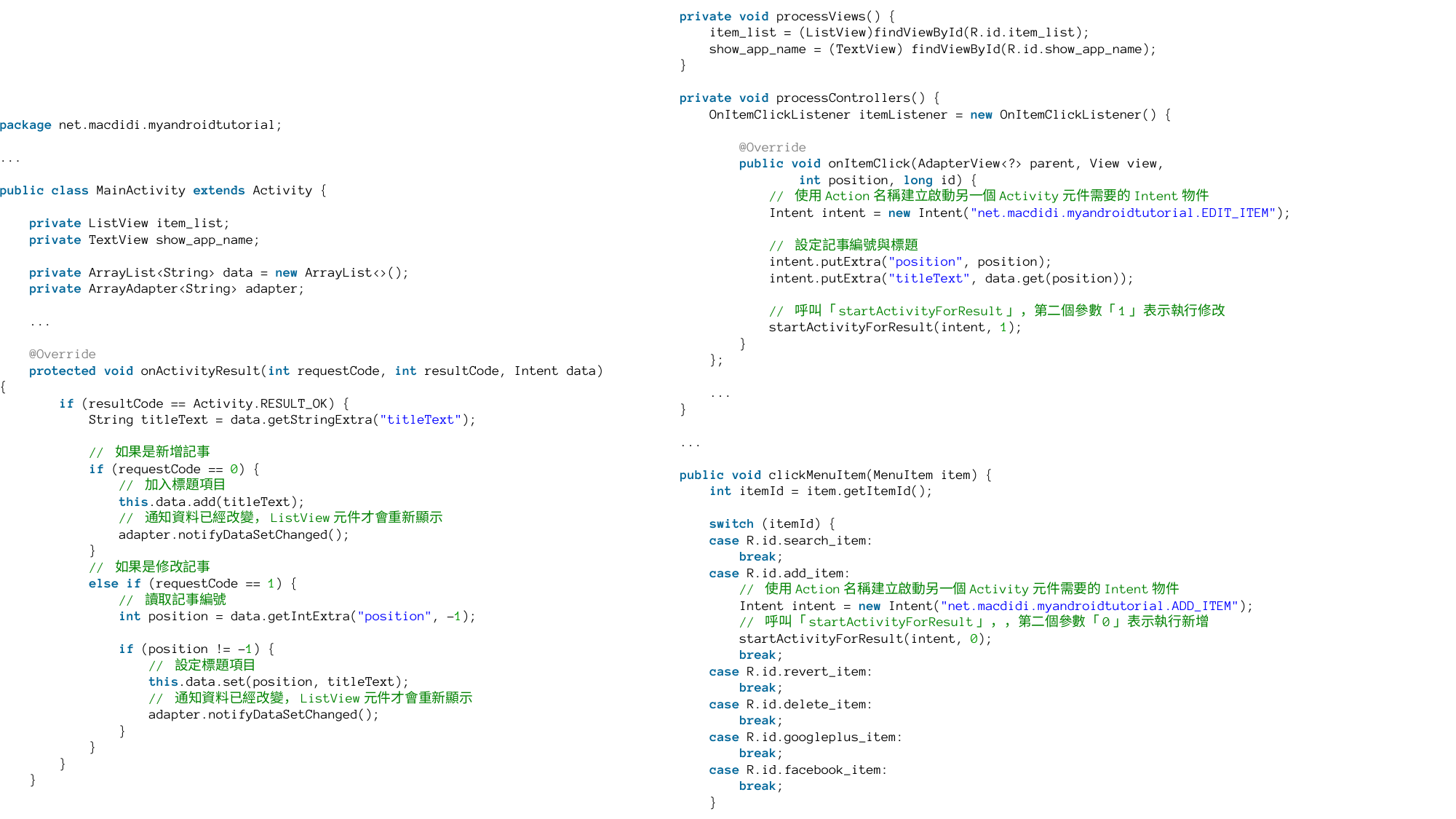

private void processViews() {
        item_list = (ListView)findViewById(R.id.item_list);
        show_app_name = (TextView) findViewById(R.id.show_app_name);
    }

    private void processControllers() {
        OnItemClickListener itemListener = new OnItemClickListener() {

            @Override
            public void onItemClick(AdapterView<?> parent, View view,
                    int position, long id) {
                // 使用Action名稱建立啟動另一個Activity元件需要的Intent物件
                Intent intent = new Intent("net.macdidi.myandroidtutorial.EDIT_ITEM");

                // 設定記事編號與標題
                intent.putExtra("position", position);
                intent.putExtra("titleText", data.get(position));

                // 呼叫「startActivityForResult」，第二個參數「1」表示執行修改
                startActivityForResult(intent, 1);
            }
        };

        ...
    }

    ...

    public void clickMenuItem(MenuItem item) {
        int itemId = item.getItemId();

        switch (itemId) {
        case R.id.search_item:
            break;
        case R.id.add_item:
            // 使用Action名稱建立啟動另一個Activity元件需要的Intent物件
            Intent intent = new Intent("net.macdidi.myandroidtutorial.ADD_ITEM");
            // 呼叫「startActivityForResult」，，第二個參數「0」表示執行新增
            startActivityForResult(intent, 0);
            break;
        case R.id.revert_item:
            break;
        case R.id.delete_item:
            break;
        case R.id.googleplus_item:
            break;
        case R.id.facebook_item:
            break;
        }

    }

    ...
}
package net.macdidi.myandroidtutorial;

...

public class MainActivity extends Activity {

    private ListView item_list;
    private TextView show_app_name;

    private ArrayList<String> data = new ArrayList<>();
    private ArrayAdapter<String> adapter;

    ...

    @Override
    protected void onActivityResult(int requestCode, int resultCode, Intent data) {
        if (resultCode == Activity.RESULT_OK) {
            String titleText = data.getStringExtra("titleText");

            // 如果是新增記事
            if (requestCode == 0) {
                // 加入標題項目
                this.data.add(titleText);
                // 通知資料已經改變，ListView元件才會重新顯示
                adapter.notifyDataSetChanged();
            }
            // 如果是修改記事
            else if (requestCode == 1) {
                // 讀取記事編號
                int position = data.getIntExtra("position", -1);

                if (position != -1) {
                    // 設定標題項目
                    this.data.set(position, titleText);
                    // 通知資料已經改變，ListView元件才會重新顯示
                    adapter.notifyDataSetChanged();
                }
            }
        }
    }